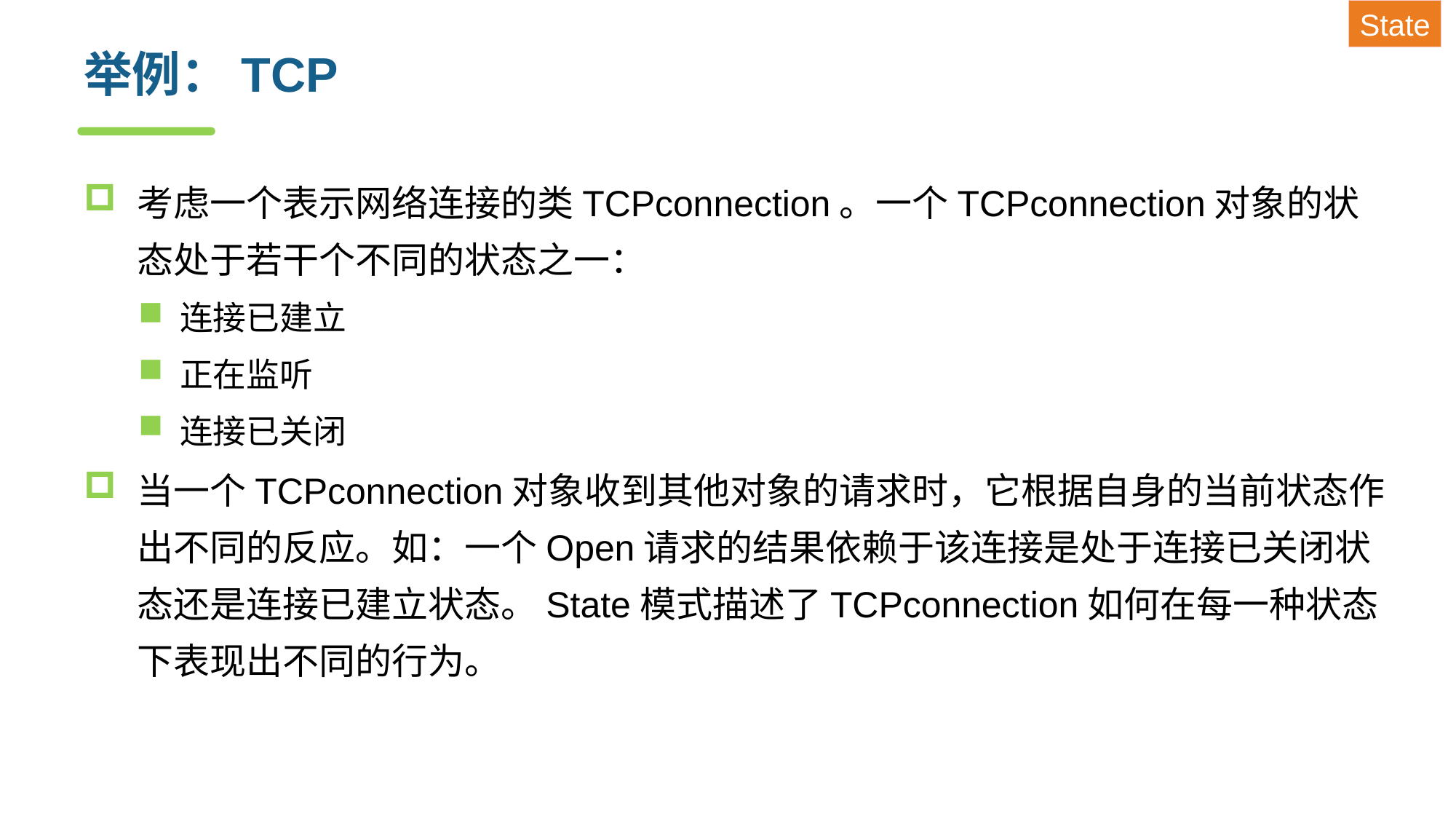

State
# 举例：TCP
考虑一个表示网络连接的类TCPconnection。一个TCPconnection对象的状态处于若干个不同的状态之一：
连接已建立
正在监听
连接已关闭
当一个TCPconnection对象收到其他对象的请求时，它根据自身的当前状态作出不同的反应。如：一个Open请求的结果依赖于该连接是处于连接已关闭状态还是连接已建立状态。State模式描述了TCPconnection如何在每一种状态下表现出不同的行为。
225